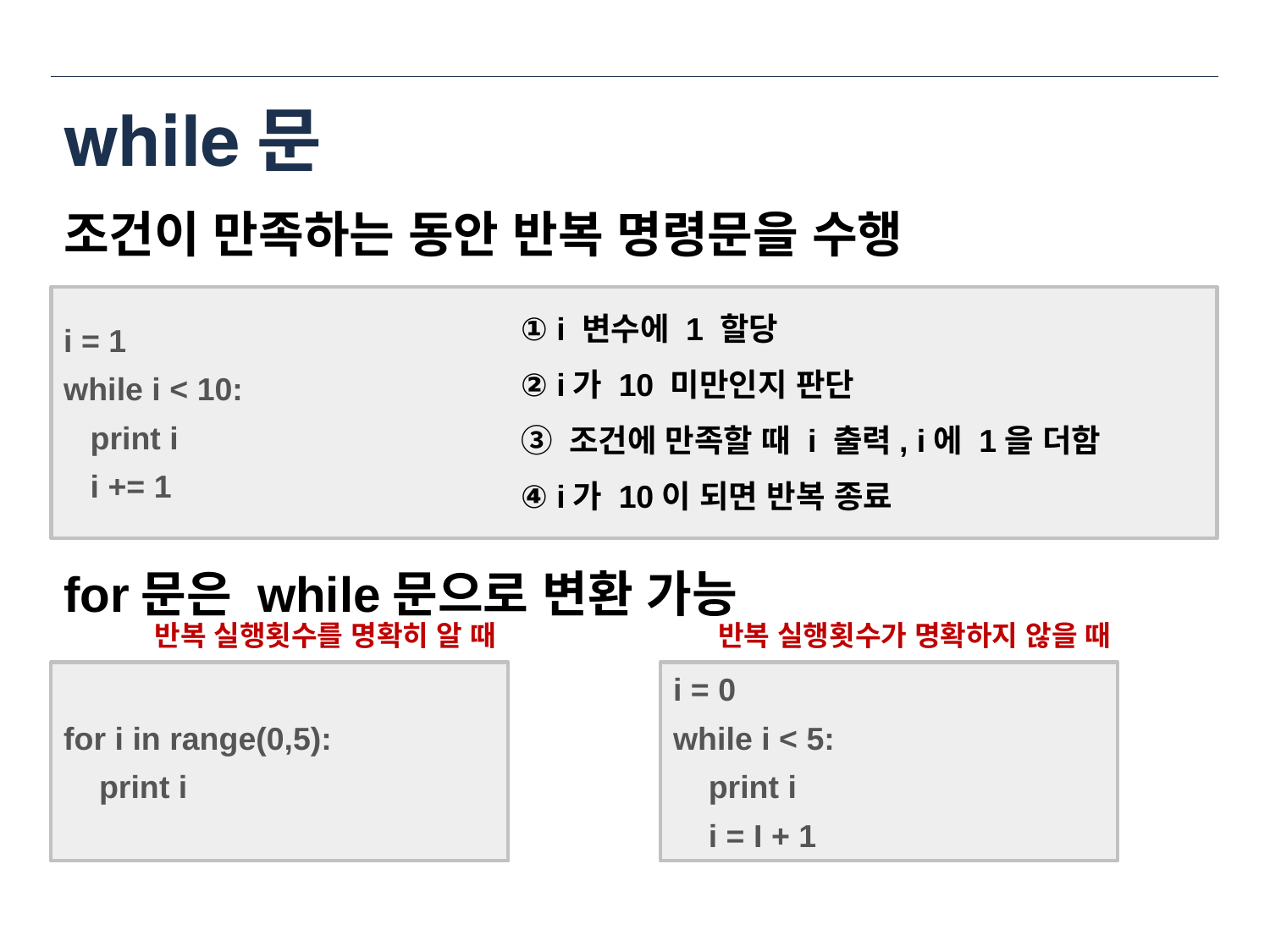

# while문
조건이 만족하는 동안 반복 명령문을 수행
i = 1
while i < 10:
   print i
   i += 1
① i 변수에 1 할당
② i가 10 미만인지 판단
③ 조건에 만족할 때 i 출력, i에 1을 더함
④ i가 10이 되면 반복 종료
for문은 while문으로 변환 가능
반복 실행횟수를 명확히 알 때
반복 실행횟수가 명확하지 않을 때
for i in range(0,5):
    print i
i = 0
while i < 5:
    print i
    i = I + 1